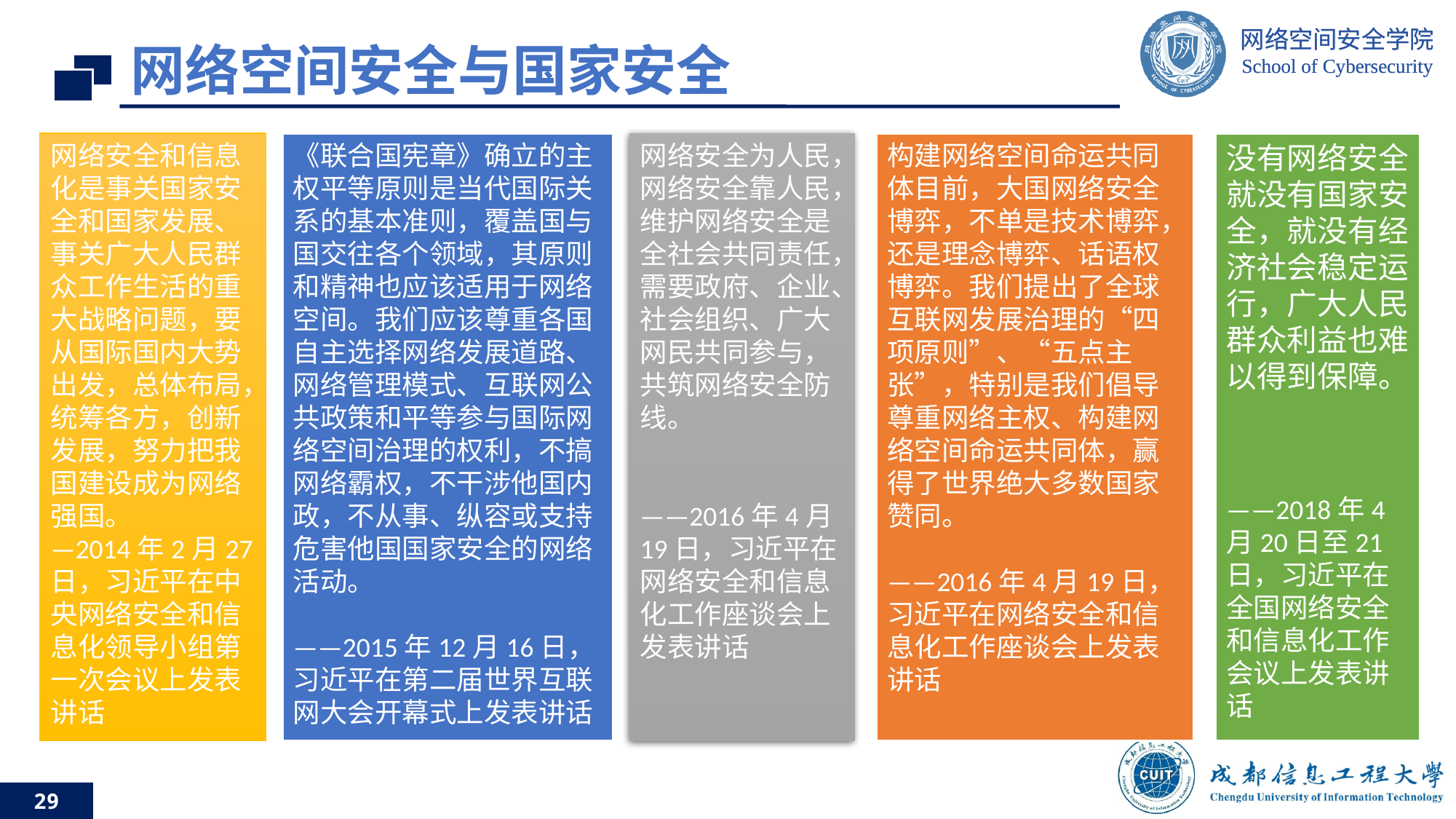

# 网络空间安全与国家安全
网络安全和信息化是事关国家安全和国家发展、事关广大人民群众工作生活的重大战略问题，要从国际国内大势出发，总体布局，统筹各方，创新发展，努力把我国建设成为网络强国。
—2014年2月27日，习近平在中央网络安全和信息化领导小组第一次会议上发表讲话
《联合国宪章》确立的主权平等原则是当代国际关系的基本准则，覆盖国与国交往各个领域，其原则和精神也应该适用于网络空间。我们应该尊重各国自主选择网络发展道路、网络管理模式、互联网公共政策和平等参与国际网络空间治理的权利，不搞网络霸权，不干涉他国内政，不从事、纵容或支持危害他国国家安全的网络活动。

——2015年12月16日，习近平在第二届世界互联网大会开幕式上发表讲话
构建网络空间命运共同体目前，大国网络安全博弈，不单是技术博弈，还是理念博弈、话语权博弈。我们提出了全球互联网发展治理的“四项原则”、“五点主张”，特别是我们倡导尊重网络主权、构建网络空间命运共同体，赢得了世界绝大多数国家赞同。

——2016年4月19日，习近平在网络安全和信息化工作座谈会上发表讲话
网络安全为人民，网络安全靠人民，维护网络安全是全社会共同责任，需要政府、企业、社会组织、广大网民共同参与，共筑网络安全防线。

——2016年4月19日，习近平在网络安全和信息化工作座谈会上发表讲话
没有网络安全就没有国家安全，就没有经济社会稳定运行，广大人民群众利益也难以得到保障。

——2018年4月20日至21日，习近平在全国网络安全和信息化工作会议上发表讲话
29